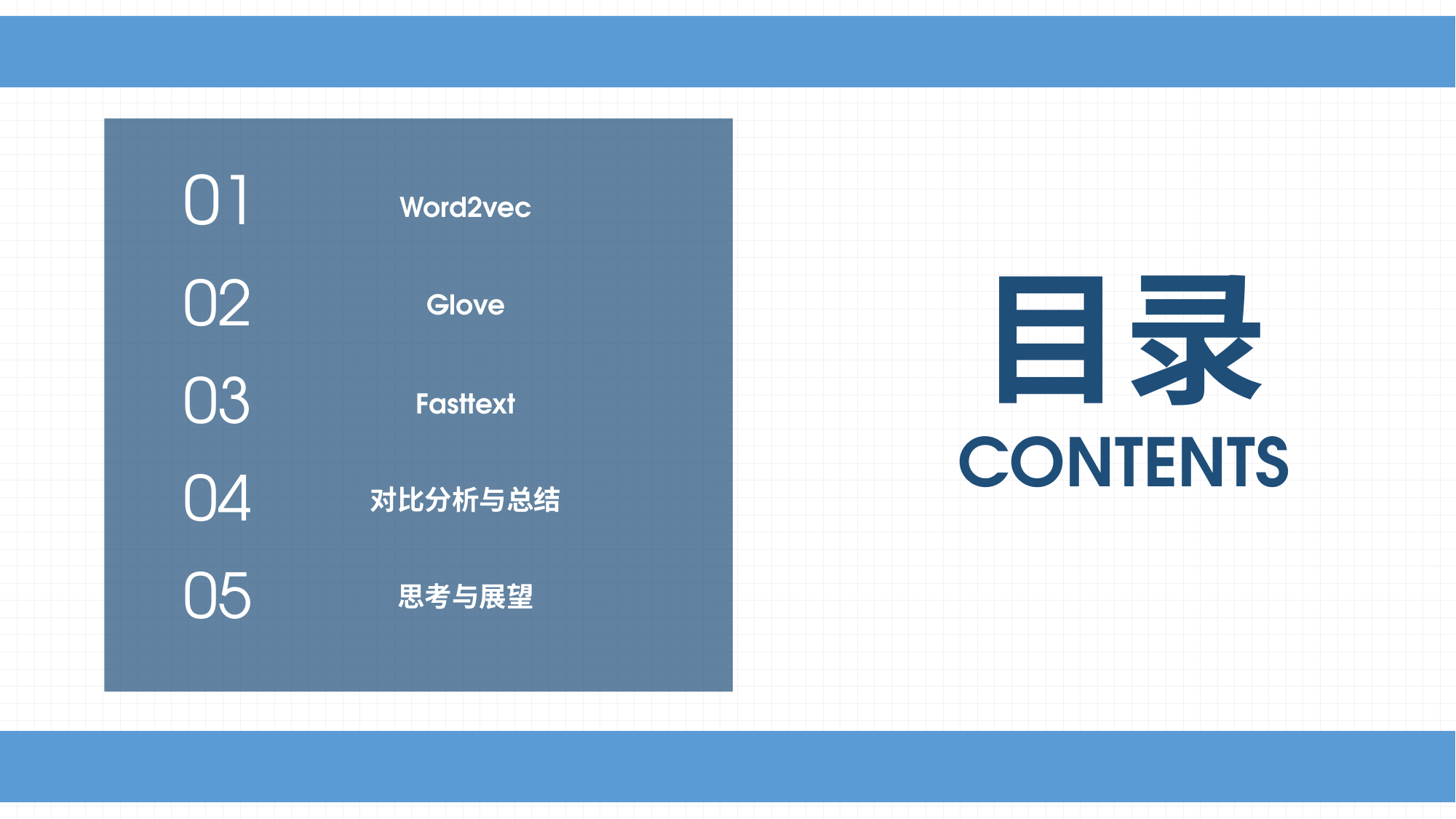

01
Word2vec
目录
02
Glove
03
Fasttext
CONTENTS
04
对比分析与总结
05
思考与展望